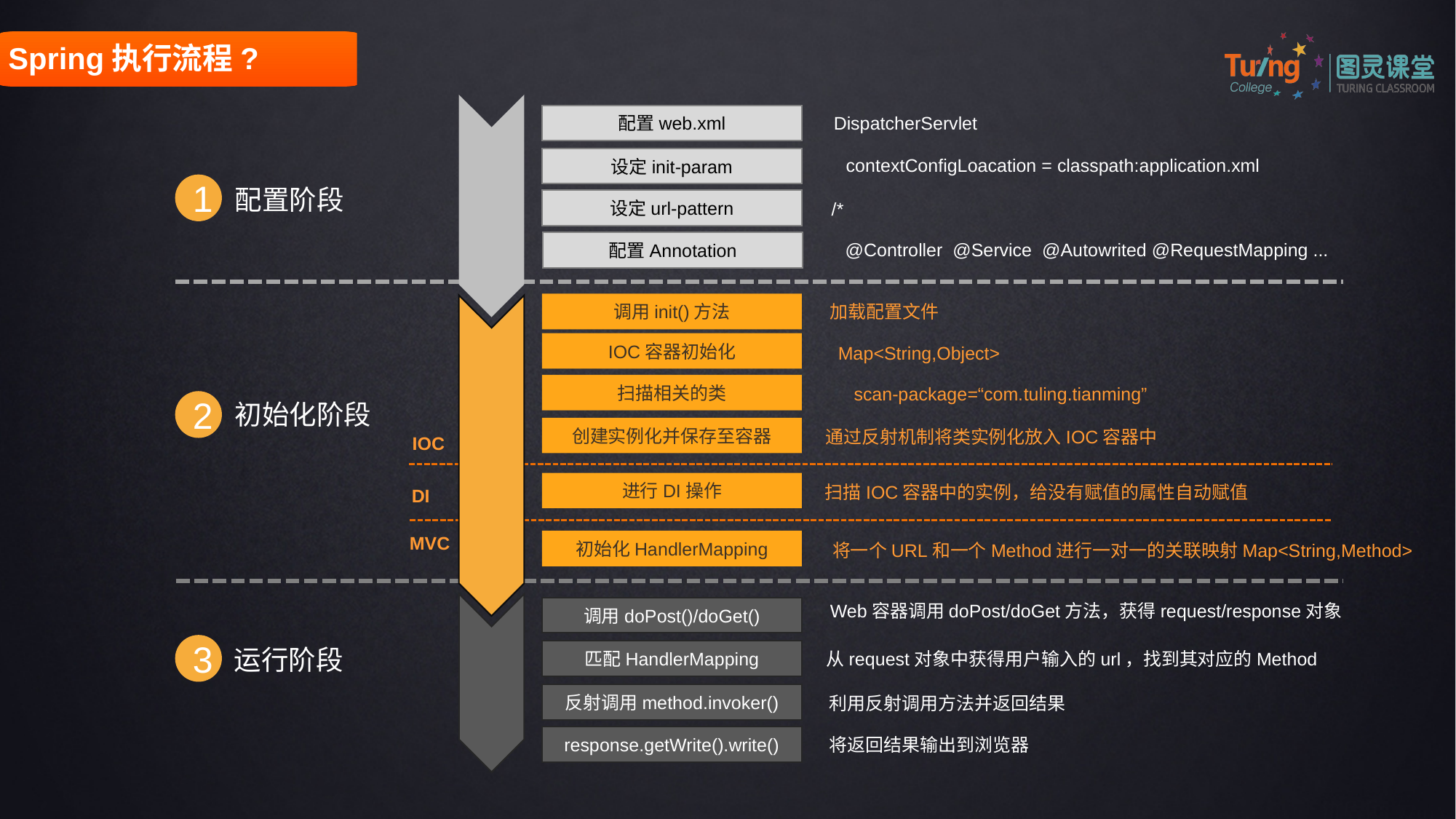

Spring执行流程?
配置web.xml
DispatcherServlet
设定init-param
contextConfigLoacation = classpath:application.xml

1
配置阶段
设定url-pattern
/*
配置Annotation
@Controller  @Service  @Autowrited @RequestMapping ...
调用init()方法
加载配置文件
IOC容器初始化
Map<String,Object>
扫描相关的类
scan-package=“com.tuling.tianming”
2
初始化阶段
创建实例化并保存至容器
通过反射机制将类实例化放入IOC容器中

IOC
进行DI操作
扫描IOC容器中的实例，给没有赋值的属性自动赋值
DI
MVC
初始化HandlerMapping
将一个URL和一个Method进行一对一的关联映射Map<String,Method>
Web容器调用doPost/doGet方法，获得request/response对象
调用doPost()/doGet()
3
运行阶段
匹配HandlerMapping
从request对象中获得用户输入的url，找到其对应的Method

反射调用method.invoker()
利用反射调用方法并返回结果
response.getWrite().write()
将返回结果输出到浏览器